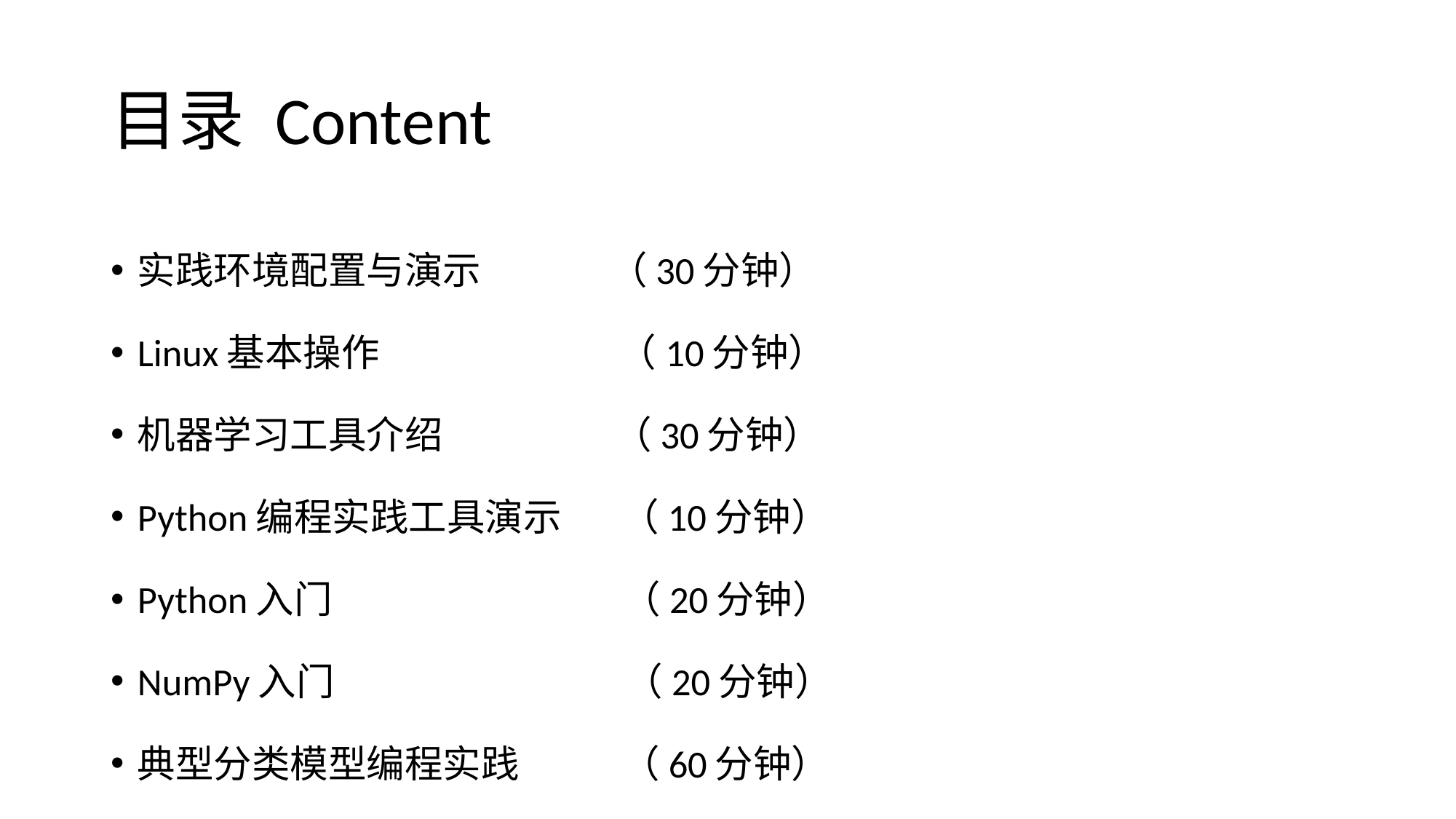

# 目录 Content
实践环境配置与演示               （30分钟）
Linux基本操作                            （10分钟）
机器学习工具介绍                    （30分钟）
Python编程实践工具演示       （10分钟）
Python入门                                  （20分钟）
NumPy入门                                  （20分钟）
典型分类模型编程实践            （60分钟）